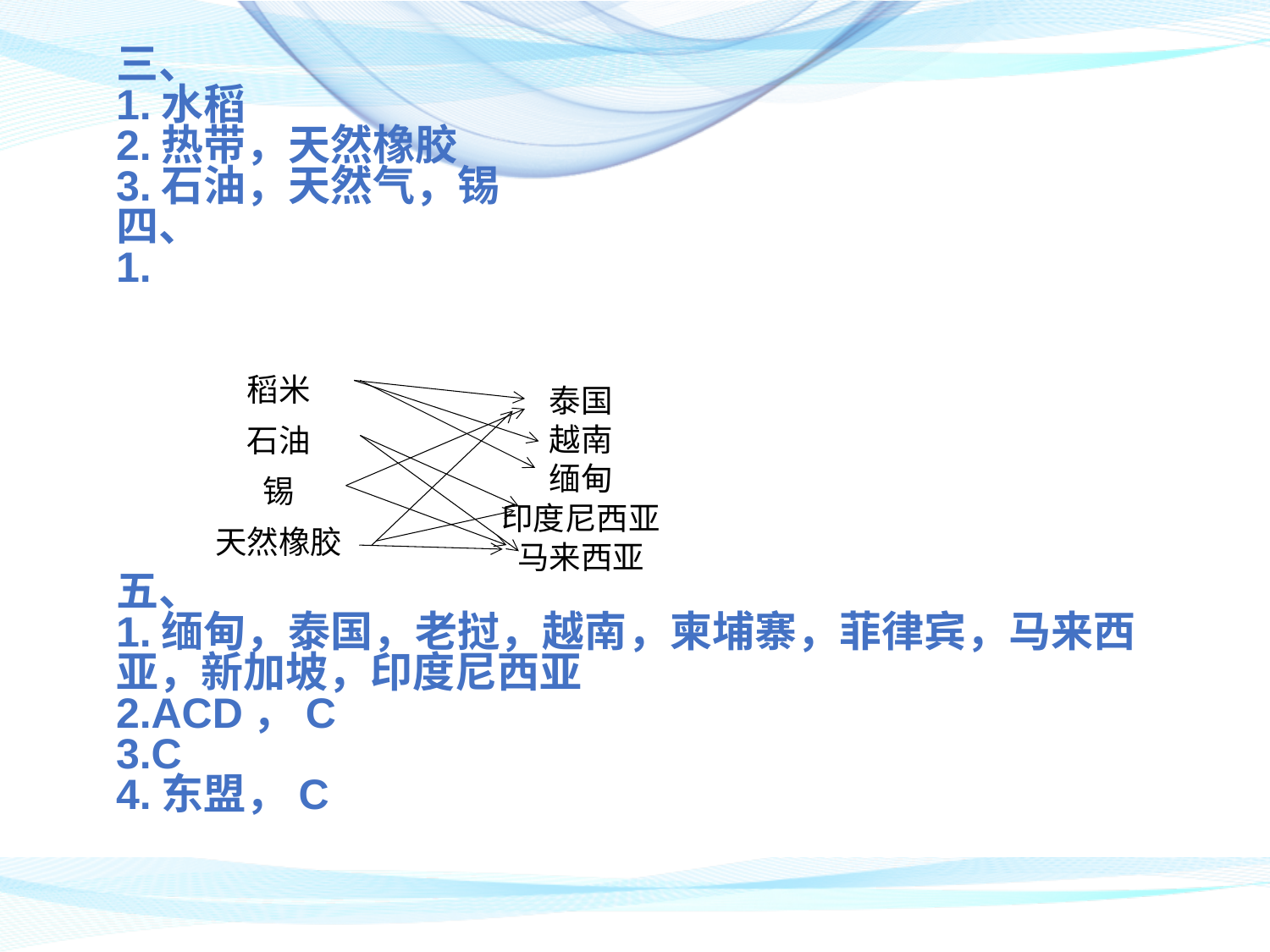

三、
1.水稻
2.热带，天然橡胶
3.石油，天然气，锡
四、
1.

五、
1.缅甸，泰国，老挝，越南，柬埔寨，菲律宾，马来西亚，新加坡，印度尼西亚
2.ACD，C
3.C
4.东盟，C

稻米
石油
锡
天然橡胶

泰国
越南
缅甸
印度尼西亚
马来西亚